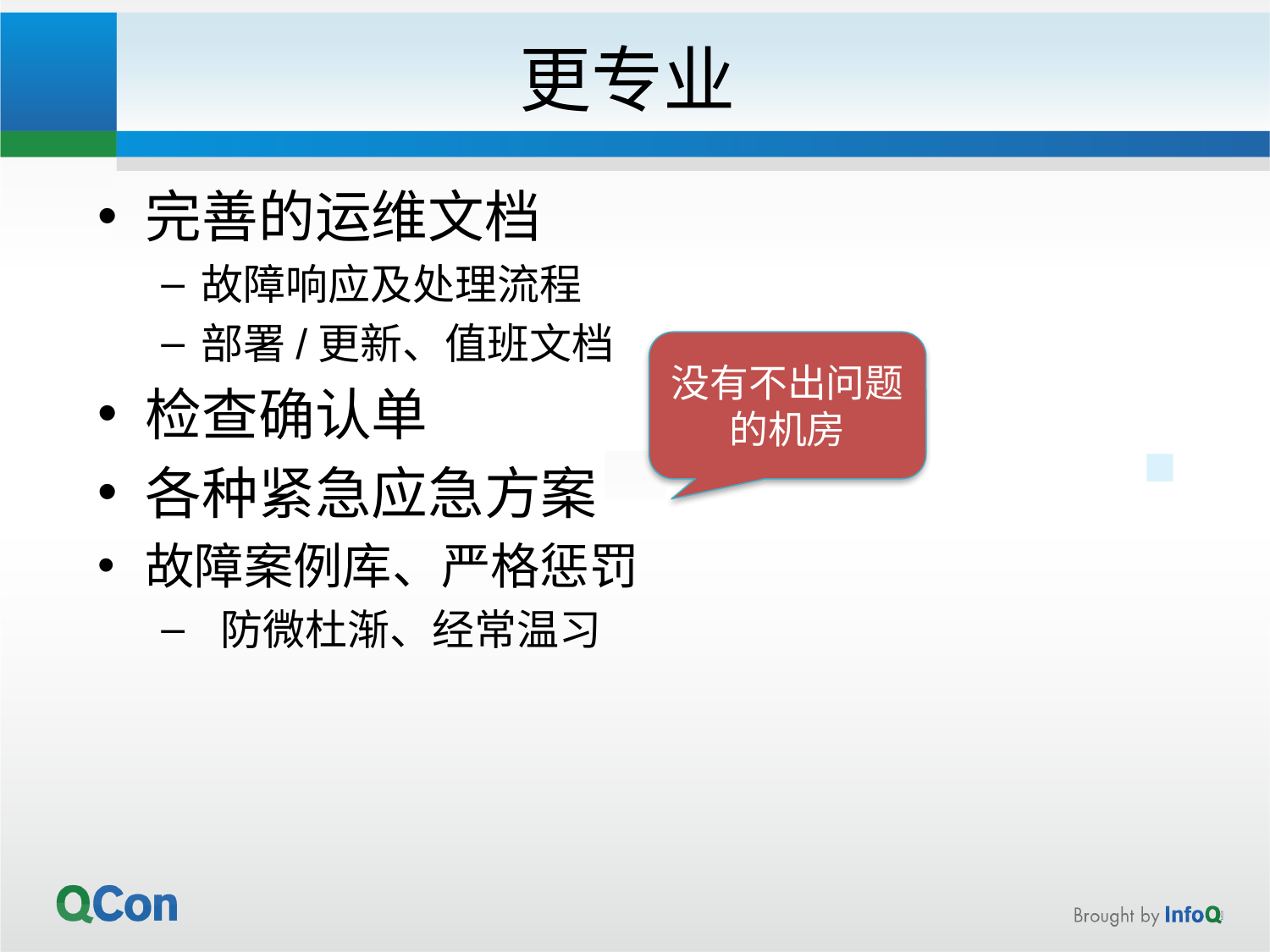

# 更专业
完善的运维文档
故障响应及处理流程
部署/更新、值班文档
检查确认单
各种紧急应急方案
故障案例库、严格惩罚
 防微杜渐、经常温习

没有不出问题的机房